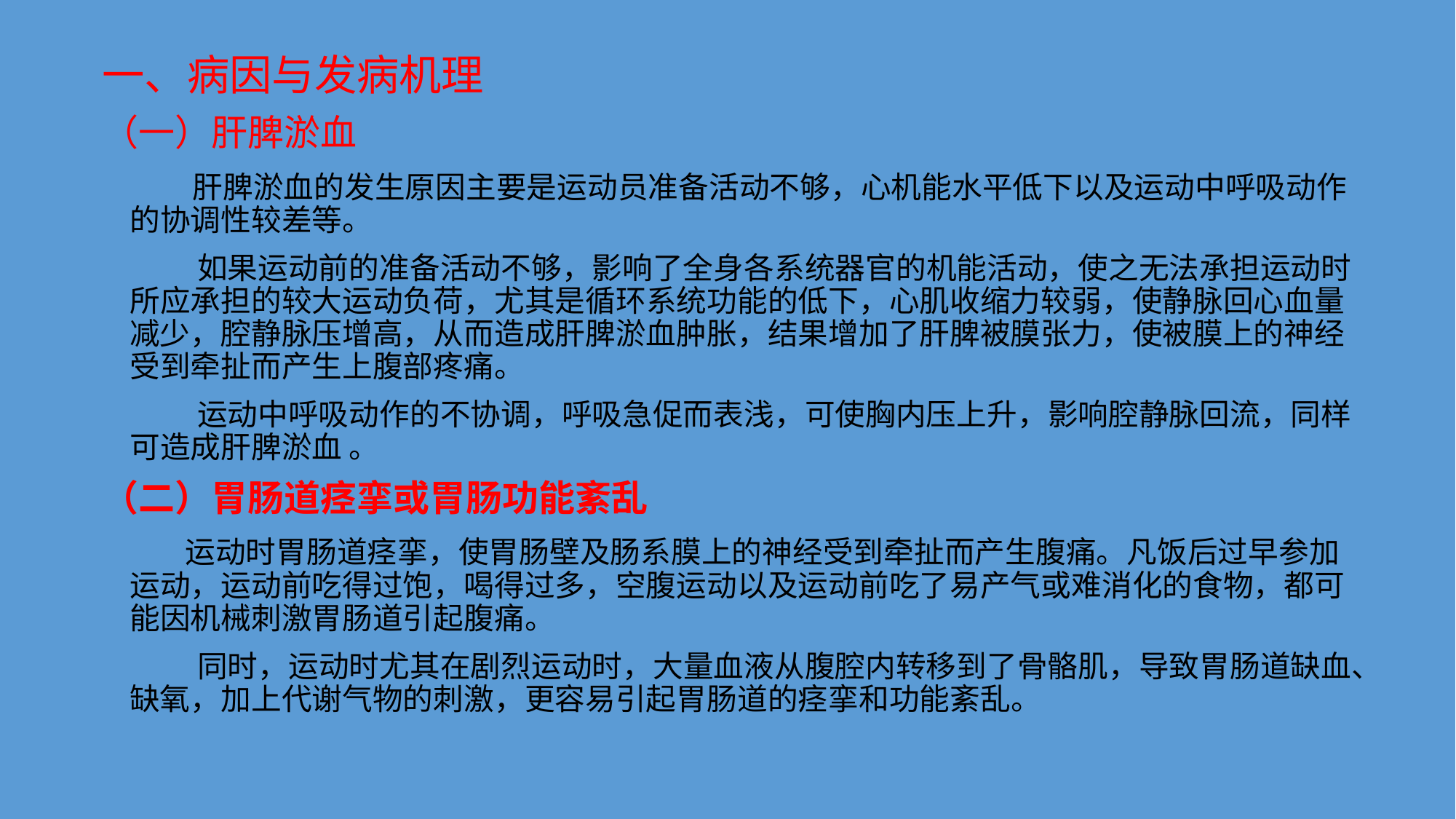

一、病因与发病机理
（一）肝脾淤血
           肝脾淤血的发生原因主要是运动员准备活动不够，心机能水平低下以及运动中呼吸动作的协调性较差等。
             如果运动前的准备活动不够，影响了全身各系统器官的机能活动，使之无法承担运动时所应承担的较大运动负荷，尤其是循环系统功能的低下，心肌收缩力较弱，使静脉回心血量减少，腔静脉压增高，从而造成肝脾淤血肿胀，结果增加了肝脾被膜张力，使被膜上的神经受到牵扯而产生上腹部疼痛。
             运动中呼吸动作的不协调，呼吸急促而表浅，可使胸内压上升，影响腔静脉回流，同样可造成肝脾淤血 。
（二）胃肠道痉挛或胃肠功能紊乱
          运动时胃肠道痉挛，使胃肠壁及肠系膜上的神经受到牵扯而产生腹痛。凡饭后过早参加运动，运动前吃得过饱，喝得过多，空腹运动以及运动前吃了易产气或难消化的食物，都可能因机械刺激胃肠道引起腹痛。
             同时，运动时尤其在剧烈运动时，大量血液从腹腔内转移到了骨骼肌，导致胃肠道缺血、缺氧，加上代谢气物的刺激，更容易引起胃肠道的痉挛和功能紊乱。